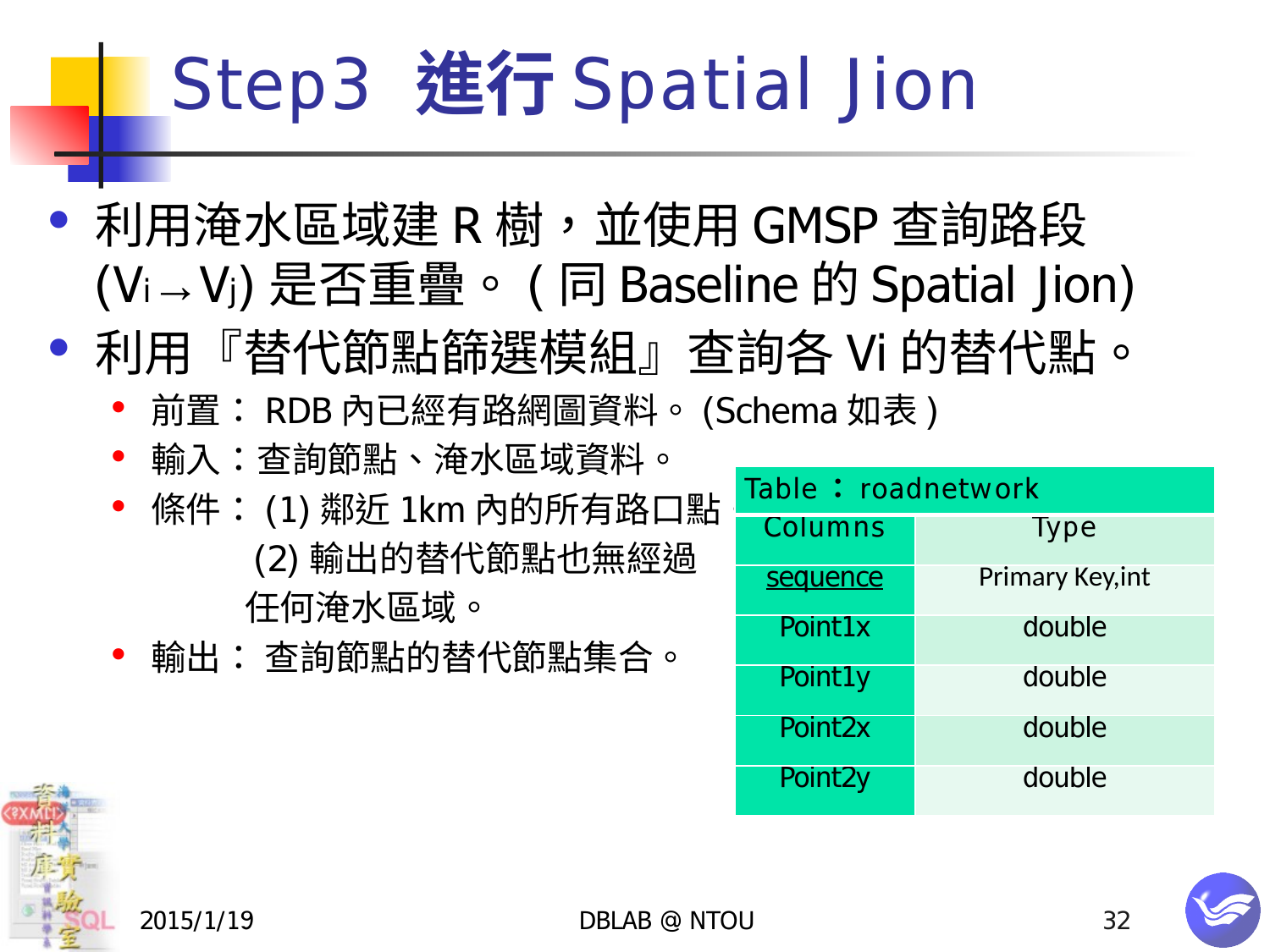

# Step3 進行Spatial Jion
利用淹水區域建R樹，並使用GMSP查詢路段(Vi→Vj)是否重疊。(同Baseline的Spatial Jion)
利用『替代節點篩選模組』查詢各Vi的替代點。
前置：RDB內已經有路網圖資料。(Schema如表)
輸入：查詢節點、淹水區域資料。
條件：(1)鄰近1km內的所有路口點。
             (2)輸出的替代節點也無經過
                任何淹水區域。
輸出： 查詢節點的替代節點集合。
| Table：roadnetwork |  |
| --- | --- |
| Columns | Type |
| sequence | Primary Key,int |
| Point1x | double |
| Point1y | double |
| Point2x | double |
| Point2y | double |
2015/1/19
DBLAB @ NTOU
32